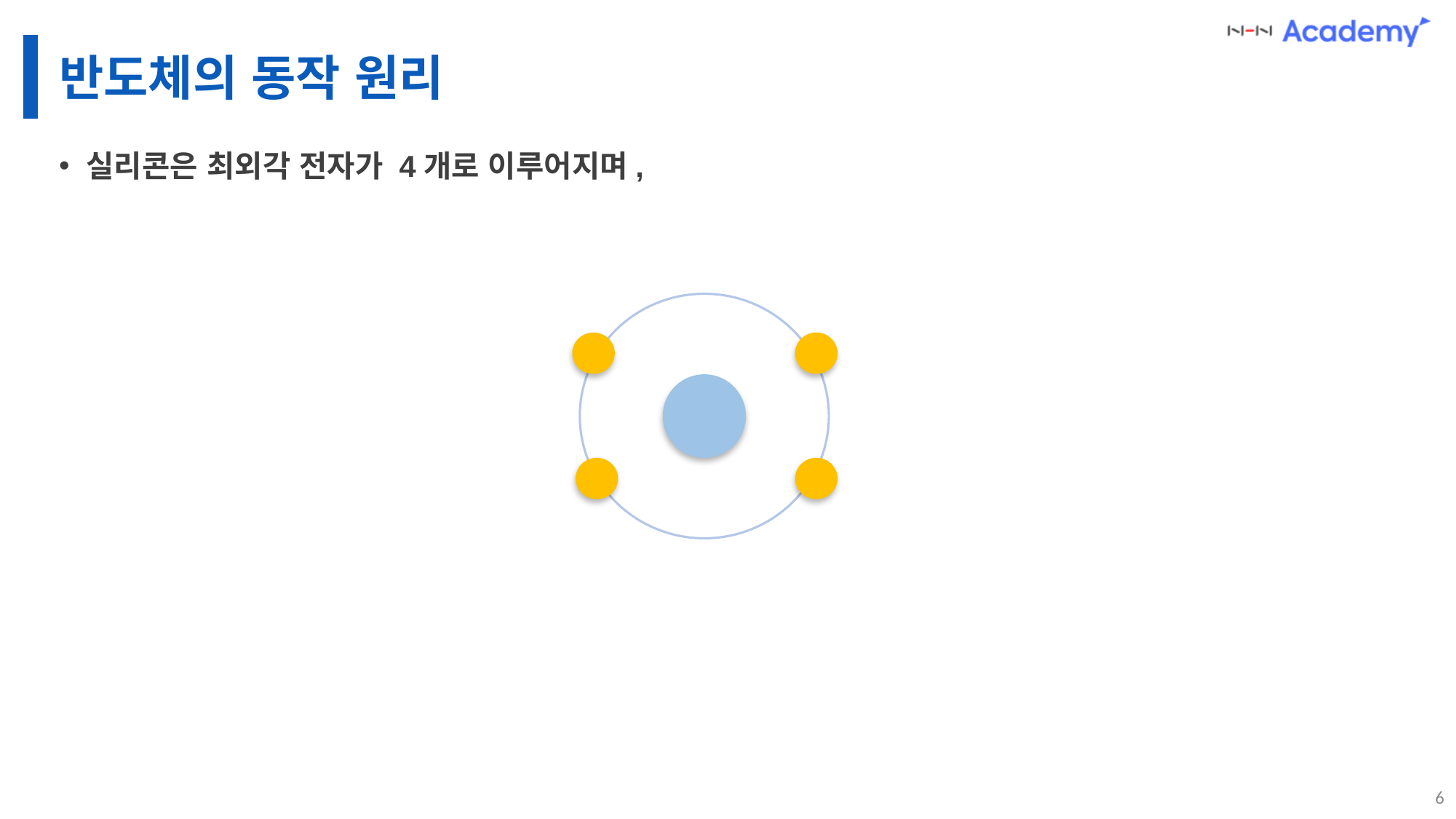

# 반도체의 동작 원리
실리콘은 최외각 전자가 4개로 이루어지며,

6